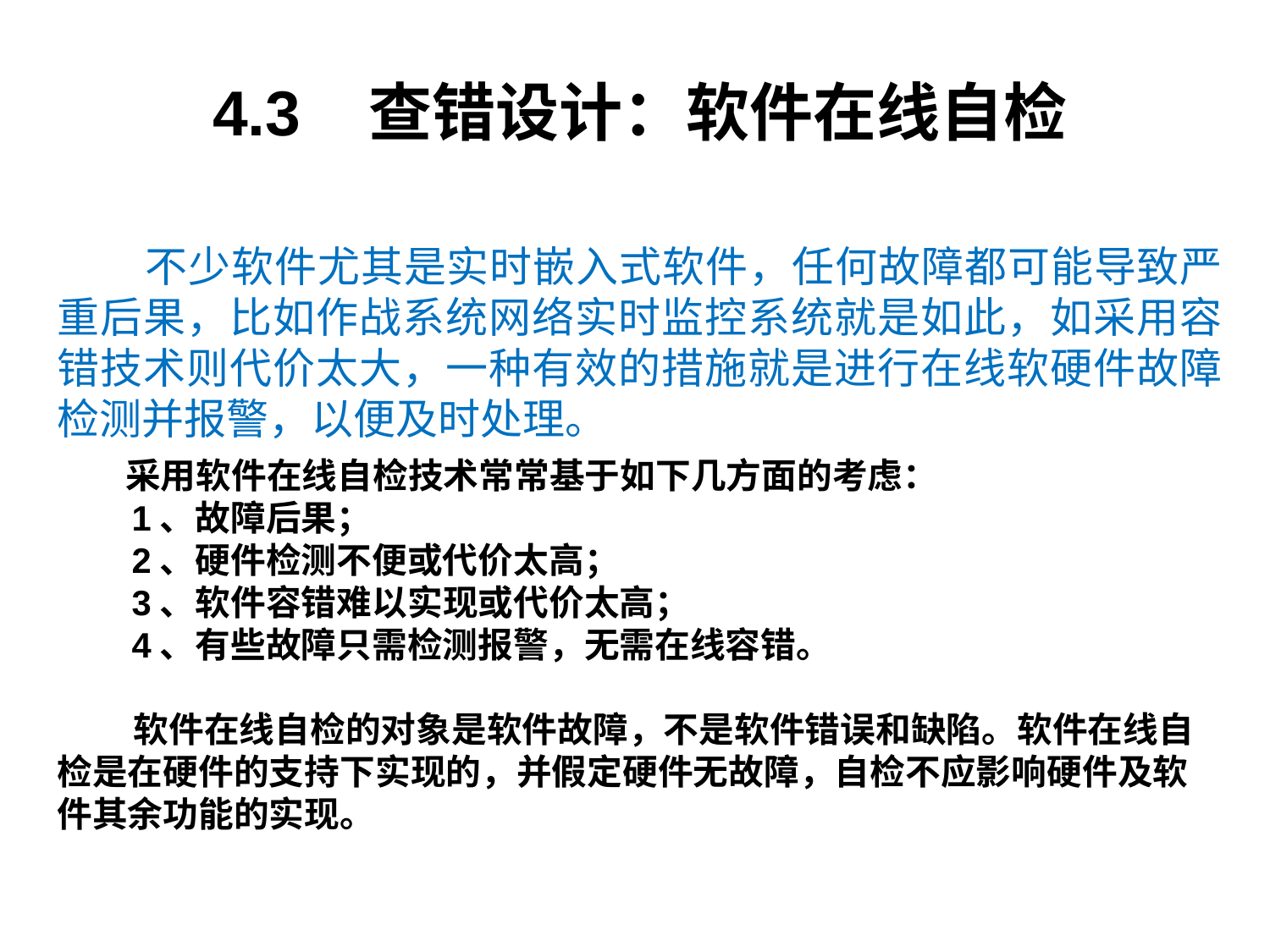

4.3   查错设计：软件在线自检
    不少软件尤其是实时嵌入式软件，任何故障都可能导致严重后果，比如作战系统网络实时监控系统就是如此，如采用容错技术则代价太大，一种有效的措施就是进行在线软硬件故障检测并报警，以便及时处理。
   采用软件在线自检技术常常基于如下几方面的考虑：
    1、故障后果；
    2、硬件检测不便或代价太高；
    3、软件容错难以实现或代价太高；
    4、有些故障只需检测报警，无需在线容错。

    软件在线自检的对象是软件故障，不是软件错误和缺陷。软件在线自检是在硬件的支持下实现的，并假定硬件无故障，自检不应影响硬件及软件其余功能的实现。